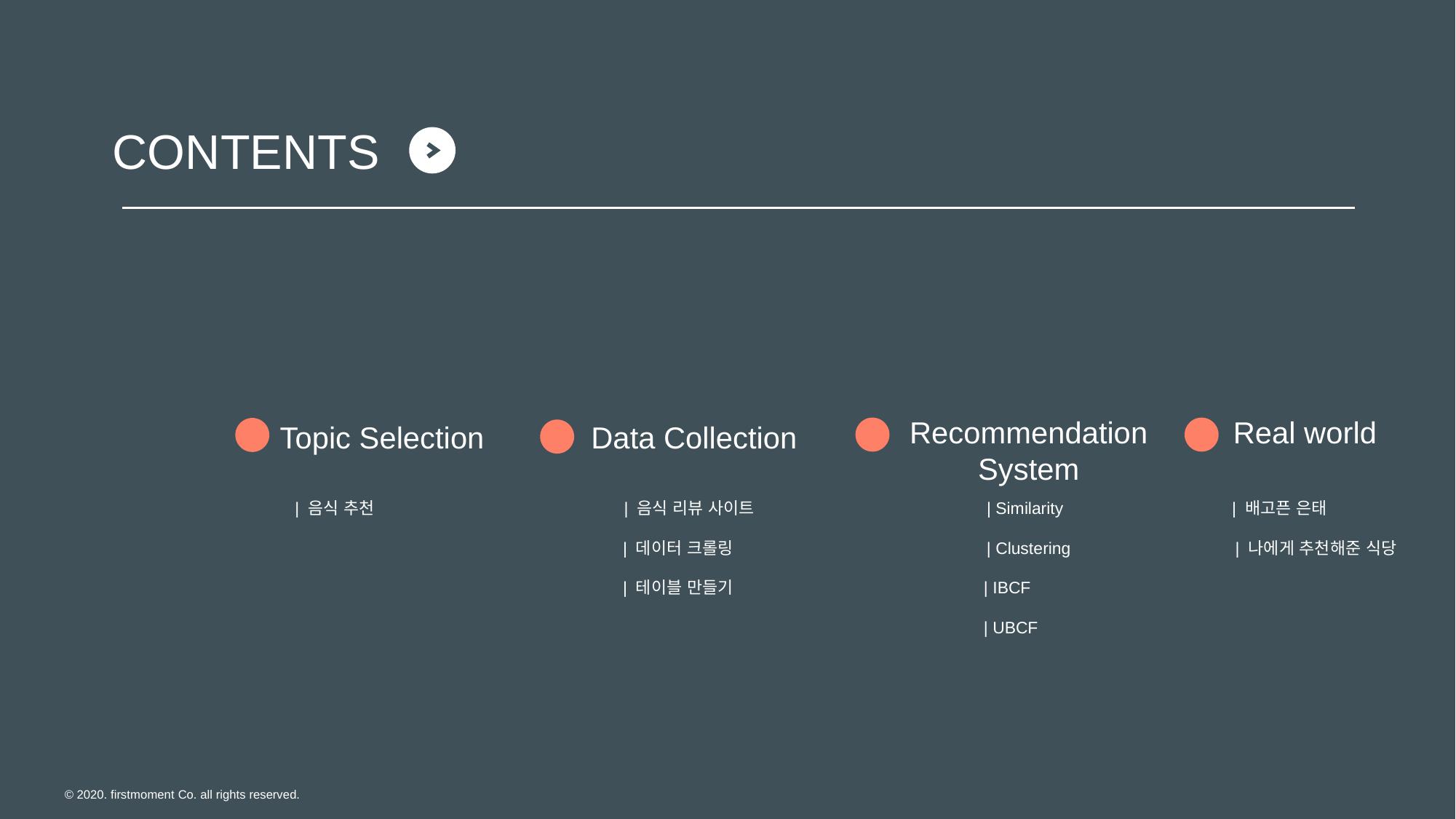

CONTENTS

Recommendation
System
Real world
Topic Selection
Data Collection

| 음식 리뷰 사이트
| 데이터 크롤링
| 테이블 만들기
| Similarity
| Clustering
| IBCF
| UBCF
| 배고픈 은태
| 나에게 추천해준 식당
| 음식 추천
© 2020. firstmoment Co. all rights reserved.